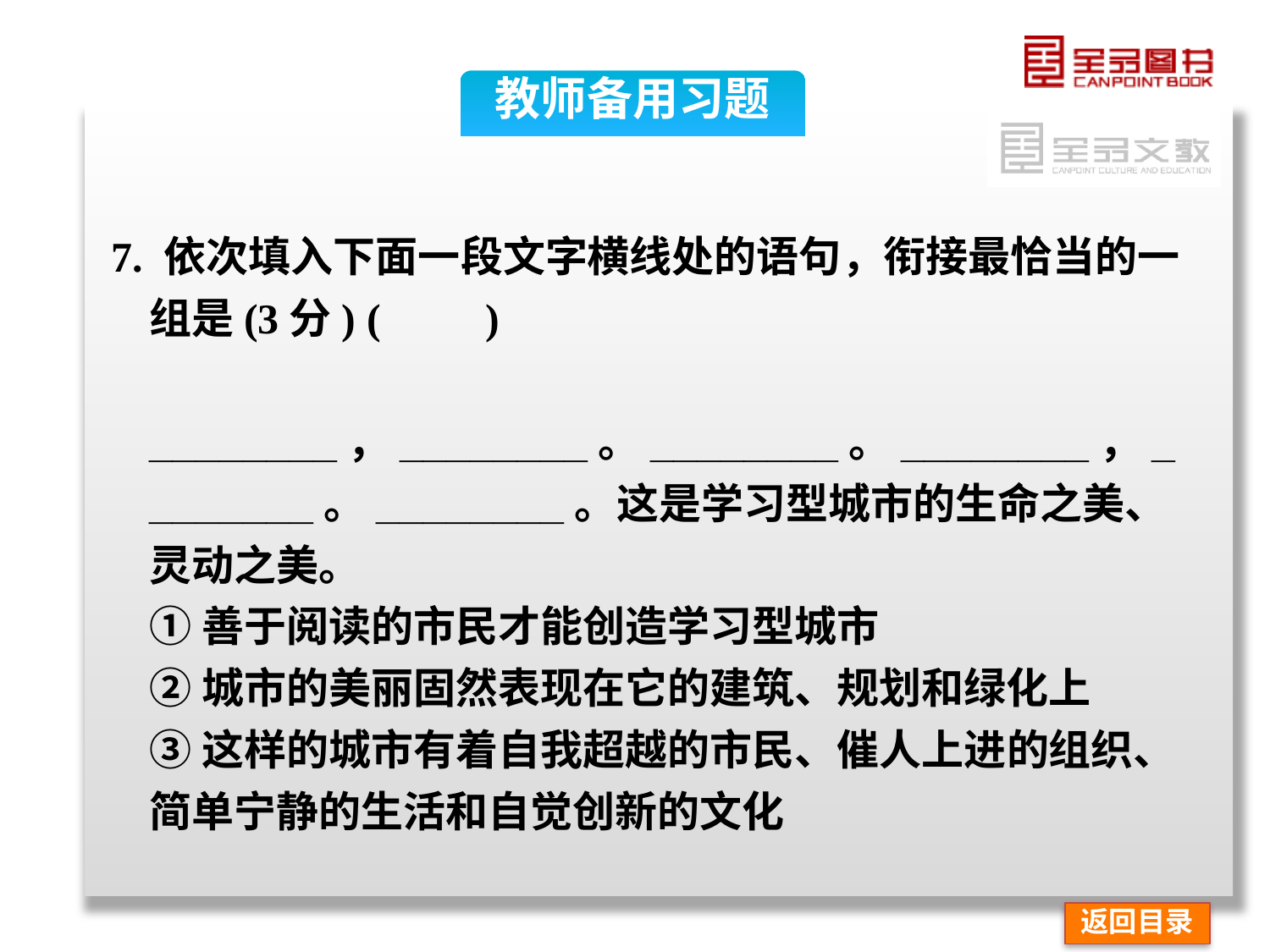

教师备用习题
7. 依次填入下面一段文字横线处的语句，衔接最恰当的一 组是(3分) (　　)
         ________，________。________。________，________。________。这是学习型城市的生命之美、灵动之美。
    ①善于阅读的市民才能创造学习型城市
    ②城市的美丽固然表现在它的建筑、规划和绿化上
    ③这样的城市有着自我超越的市民、催人上进的组织、简单宁静的生活和自觉创新的文化
返回目录